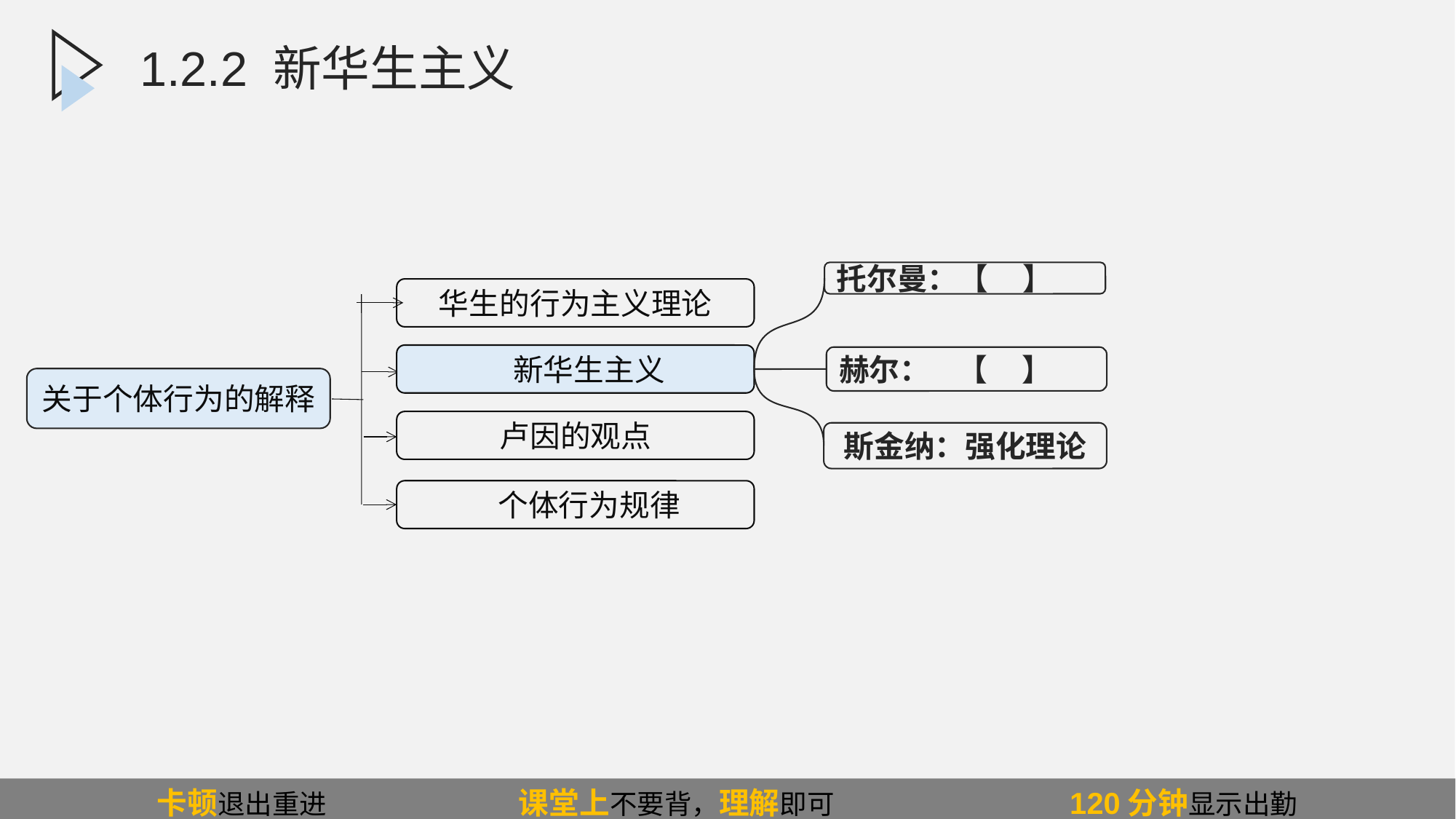

1.2.2 新华生主义
托尔曼：【     】
赫尔：    【     】
斯金纳：强化理论
华生的行为主义理论
   新华生主义

卢因的观点
   个体行为规律
关于个体行为的解释